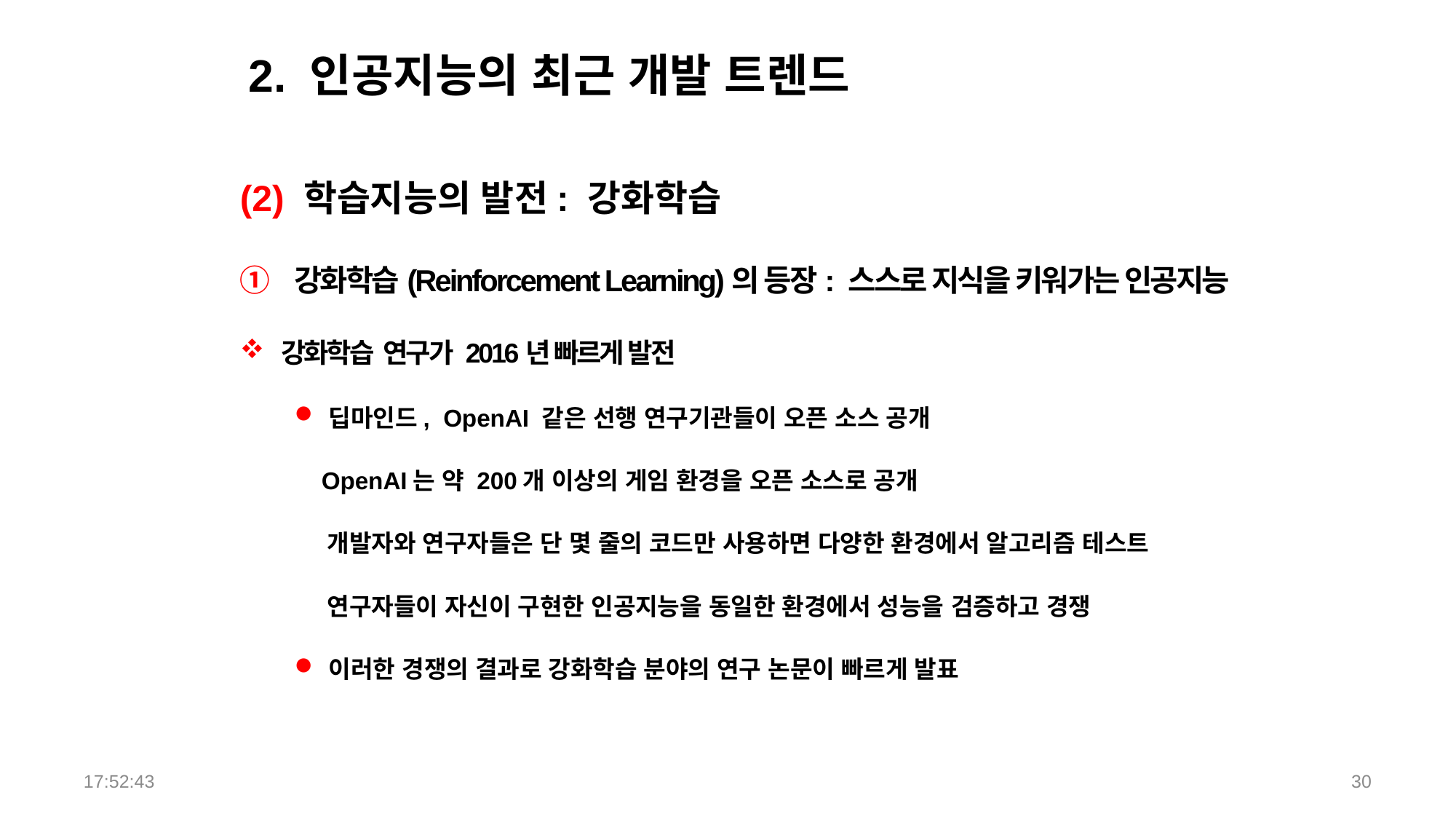

# 2. 인공지능의 최근 개발 트렌드
(2) 학습지능의 발전: 강화학습
강화학습(Reinforcement Learning)의 등장: 스스로 지식을 키워가는 인공지능
강화학습  연구가 2016년 빠르게 발전
딥마인드,  OpenAI 같은 선행 연구기관들이 오픈 소스 공개
    OpenAI는 약 200개 이상의 게임 환경을 오픈 소스로 공개
    개발자와 연구자들은 단 몇 줄의 코드만 사용하면 다양한 환경에서 알고리즘 테스트
    연구자들이 자신이 구현한 인공지능을 동일한 환경에서 성능을 검증하고 경쟁
이러한 경쟁의 결과로 강화학습 분야의 연구 논문이 빠르게 발표

17:52:43
30